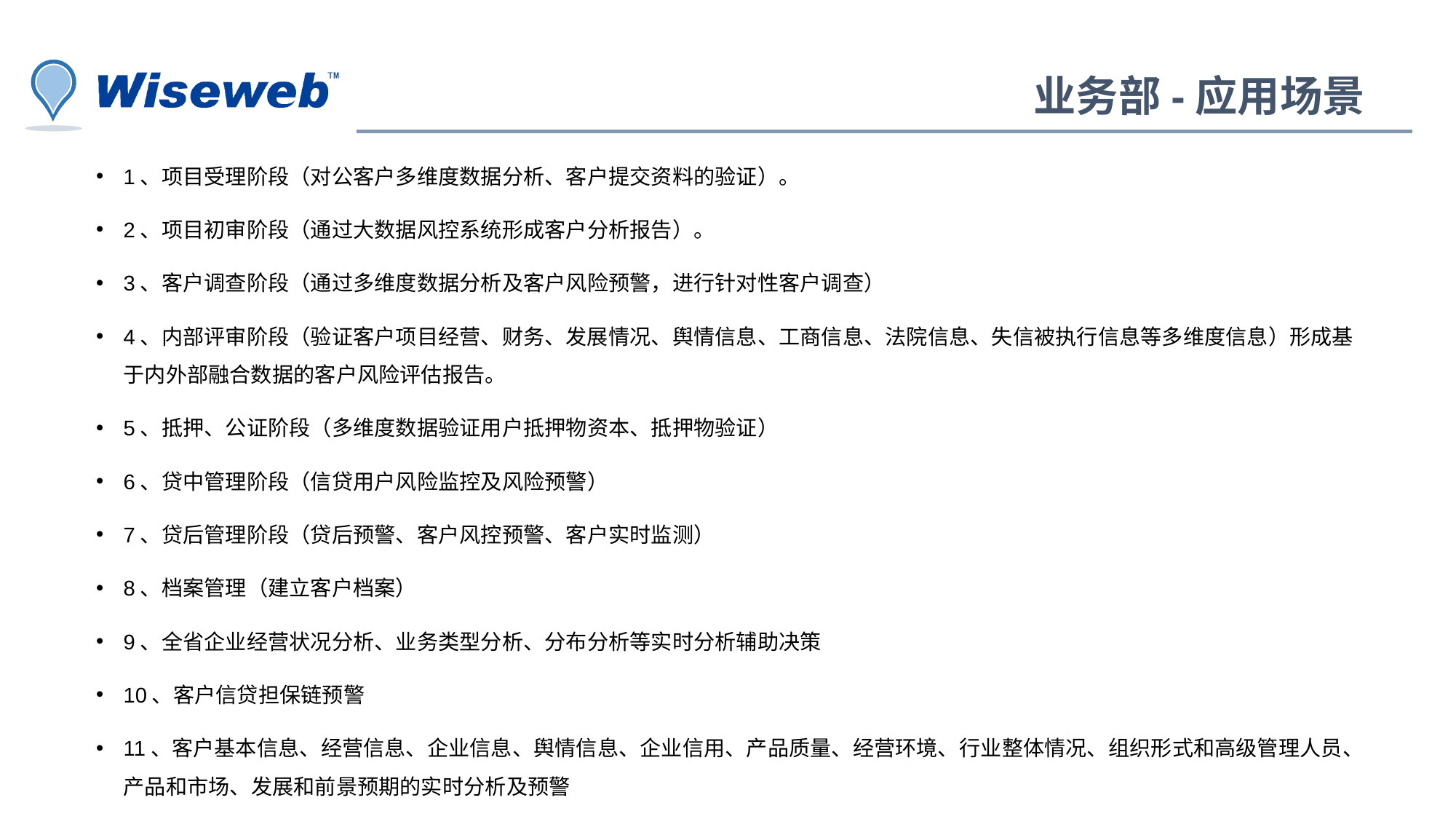

业务部-应用场景
1、项目受理阶段（对公客户多维度数据分析、客户提交资料的验证）。
2、项目初审阶段（通过大数据风控系统形成客户分析报告）。
3、客户调查阶段（通过多维度数据分析及客户风险预警，进行针对性客户调查）
4、内部评审阶段（验证客户项目经营、财务、发展情况、舆情信息、工商信息、法院信息、失信被执行信息等多维度信息）形成基于内外部融合数据的客户风险评估报告。
5、抵押、公证阶段（多维度数据验证用户抵押物资本、抵押物验证）
6、贷中管理阶段（信贷用户风险监控及风险预警）
7、贷后管理阶段（贷后预警、客户风控预警、客户实时监测）
8、档案管理（建立客户档案）
9、全省企业经营状况分析、业务类型分析、分布分析等实时分析辅助决策
10、客户信贷担保链预警
11、客户基本信息、经营信息、企业信息、舆情信息、企业信用、产品质量、经营环境、行业整体情况、组织形式和高级管理人员、产品和市场、发展和前景预期的实时分析及预警